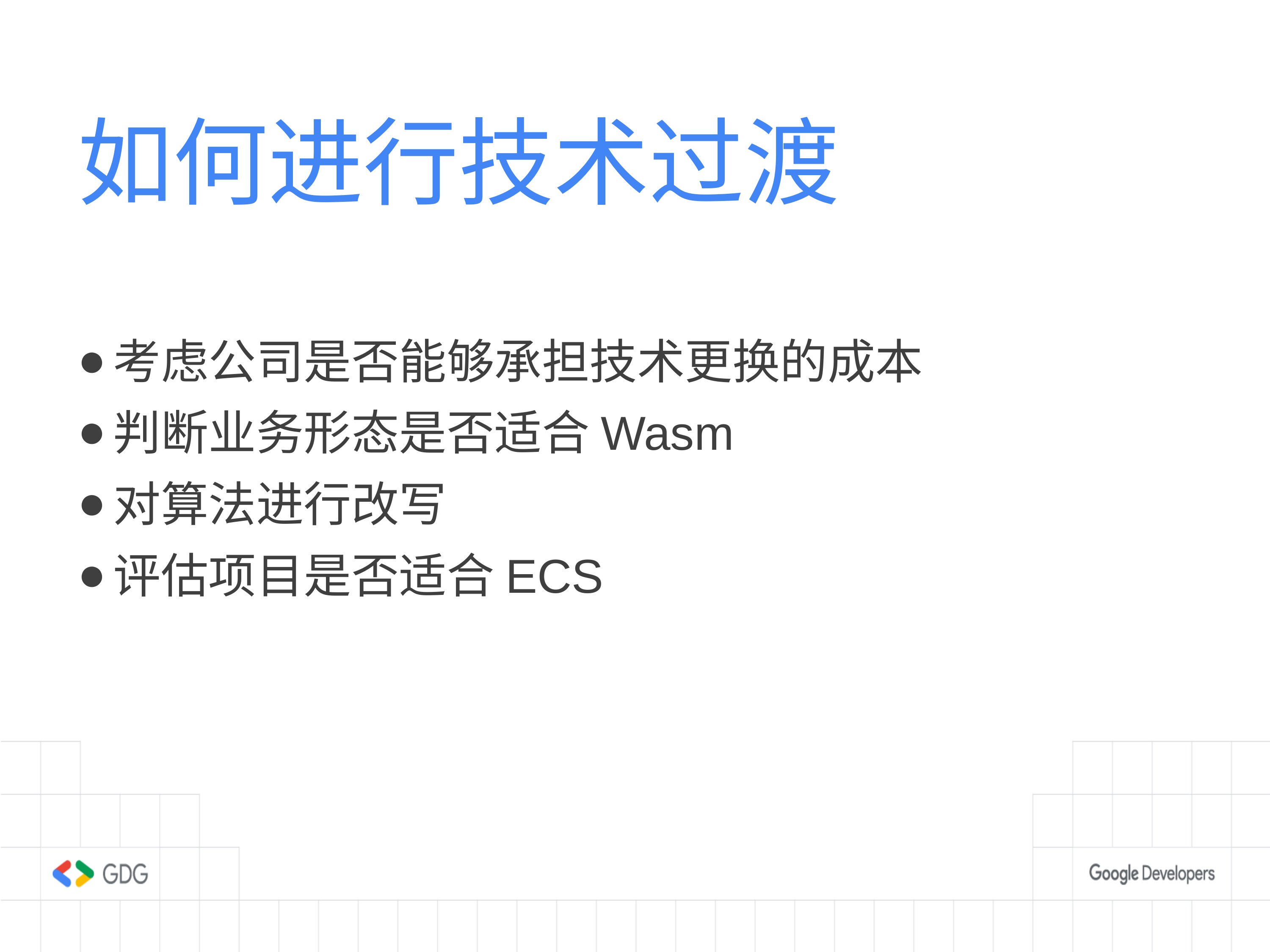

# 如何进行技术过渡
考虑公司是否能够承担技术更换的成本
判断业务形态是否适合Wasm
对算法进行改写
评估项目是否适合ECS